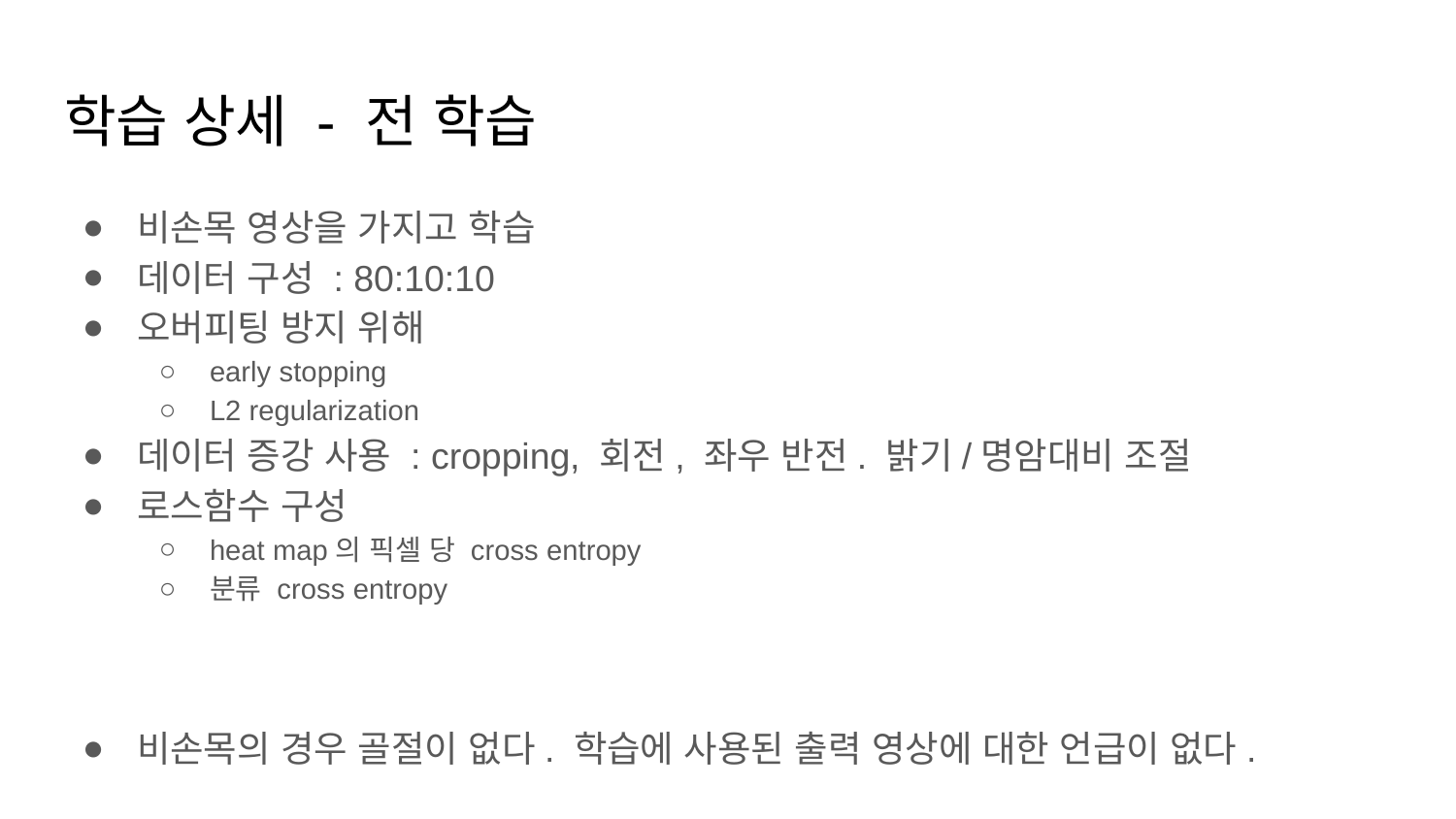

# 학습 상세 - 전 학습
비손목 영상을 가지고 학습
데이터 구성 : 80:10:10
오버피팅 방지 위해
early stopping
L2 regularization
데이터 증강 사용 : cropping, 회전, 좌우 반전. 밝기/명암대비 조절
로스함수 구성
heat map의 픽셀 당 cross entropy
분류 cross entropy

비손목의 경우 골절이 없다. 학습에 사용된 출력 영상에 대한 언급이 없다.